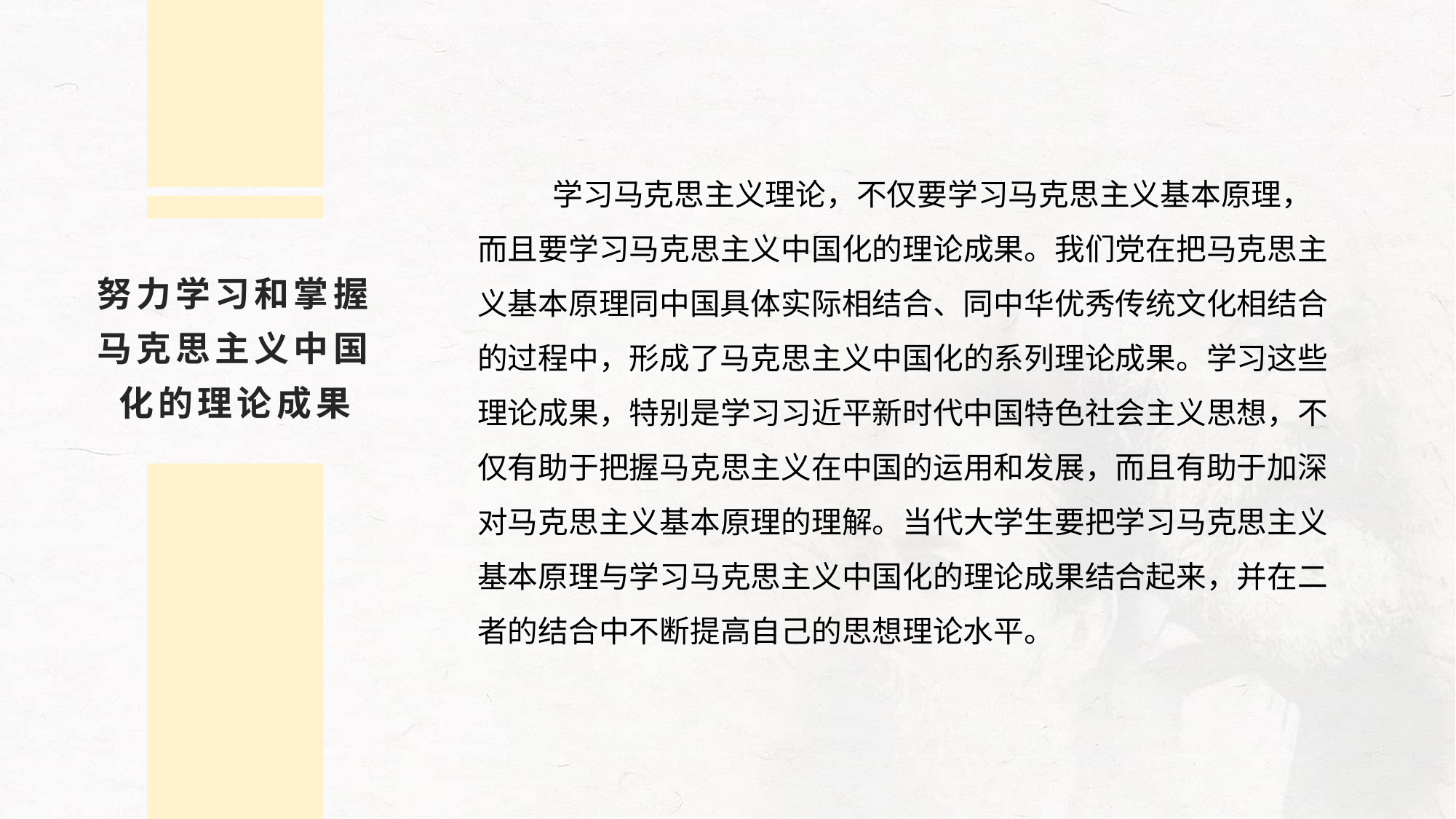

学习马克思主义理论，不仅要学习马克思主义基本原理，而且要学习马克思主义中国化的理论成果。我们党在把马克思主义基本原理同中国具体实际相结合、同中华优秀传统文化相结合的过程中，形成了马克思主义中国化的系列理论成果。学习这些理论成果，特别是学习习近平新时代中国特色社会主义思想，不仅有助于把握马克思主义在中国的运用和发展，而且有助于加深对马克思主义基本原理的理解。当代大学生要把学习马克思主义基本原理与学习马克思主义中国化的理论成果结合起来，并在二者的结合中不断提高自己的思想理论水平。

努力学习和掌握马克思主义中国化的理论成果